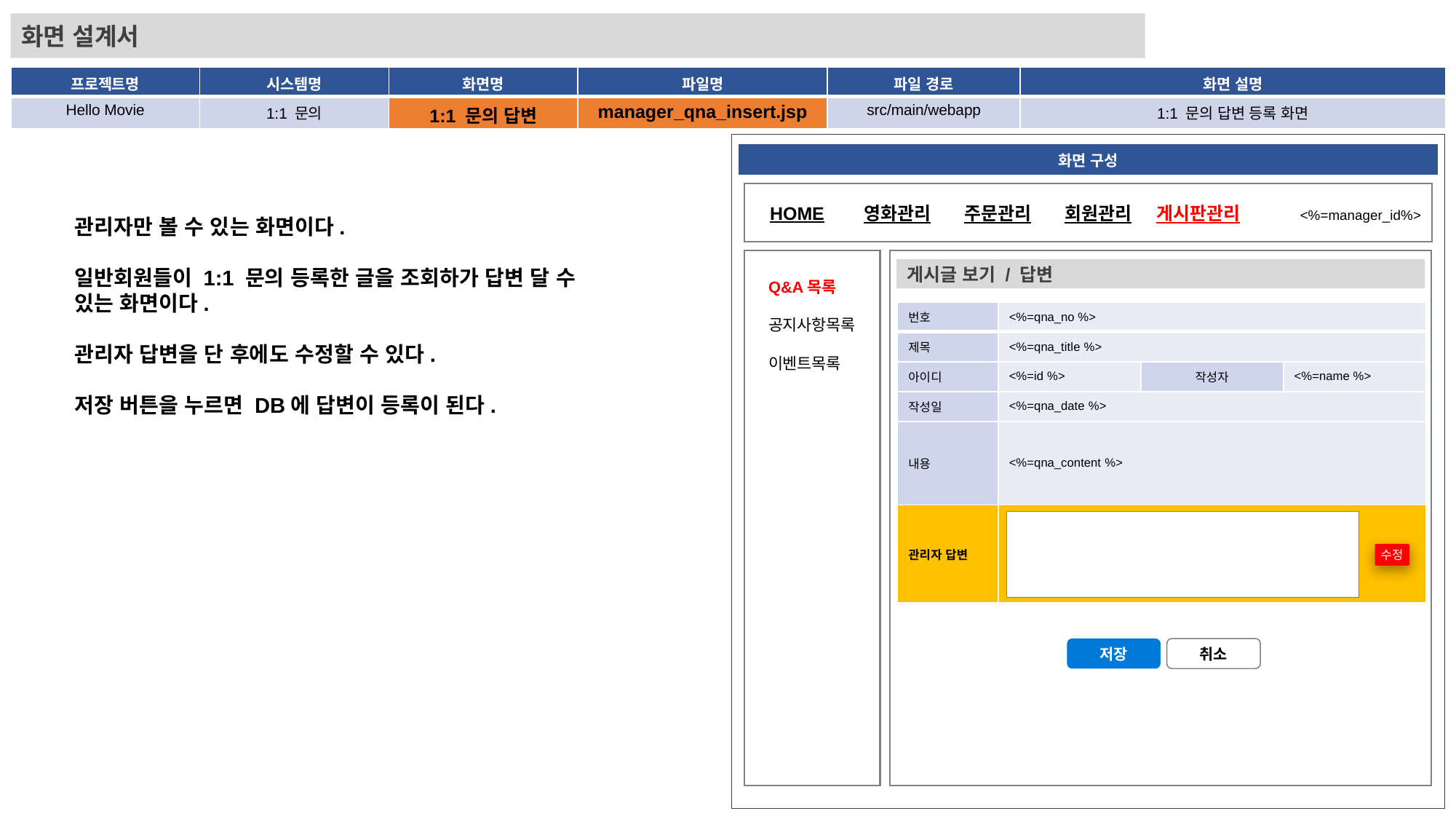

화면 설계서
| 프로젝트명 | 시스템명 | 화면명 | 파일명 | 파일 경로 | 화면 설명 |
| --- | --- | --- | --- | --- | --- |
| Hello Movie | 1:1 문의 | 1:1 문의 답변 | manager\_qna\_insert.jsp | src/main/webapp | 1:1 문의 답변 등록 화면 |

| 화면 구성 |
| --- |

HOME
영화관리
주문관리
회원관리
게시판관리
<%=manager_id%>
관리자만 볼 수 있는 화면이다.

일반회원들이 1:1 문의 등록한 글을 조회하가 답변 달 수 있는 화면이다.

관리자 답변을 단 후에도 수정할 수 있다.

저장 버튼을 누르면 DB에 답변이 등록이 된다.

게시글 보기 / 답변
Q&A목록

공지사항목록

이벤트목록
| 번호 | <%=qna\_no %> |  |  |
| --- | --- | --- | --- |
| 제목 | <%=qna\_title %> |  |  |
| 아이디 | <%=id %> | 작성자 | <%=name %> |
| 작성일 | <%=qna\_date %> |  |  |
| 내용 | <%=qna\_content %> |  |  |
| 관리자 답변 |  |  |  |

수정
저장
취소